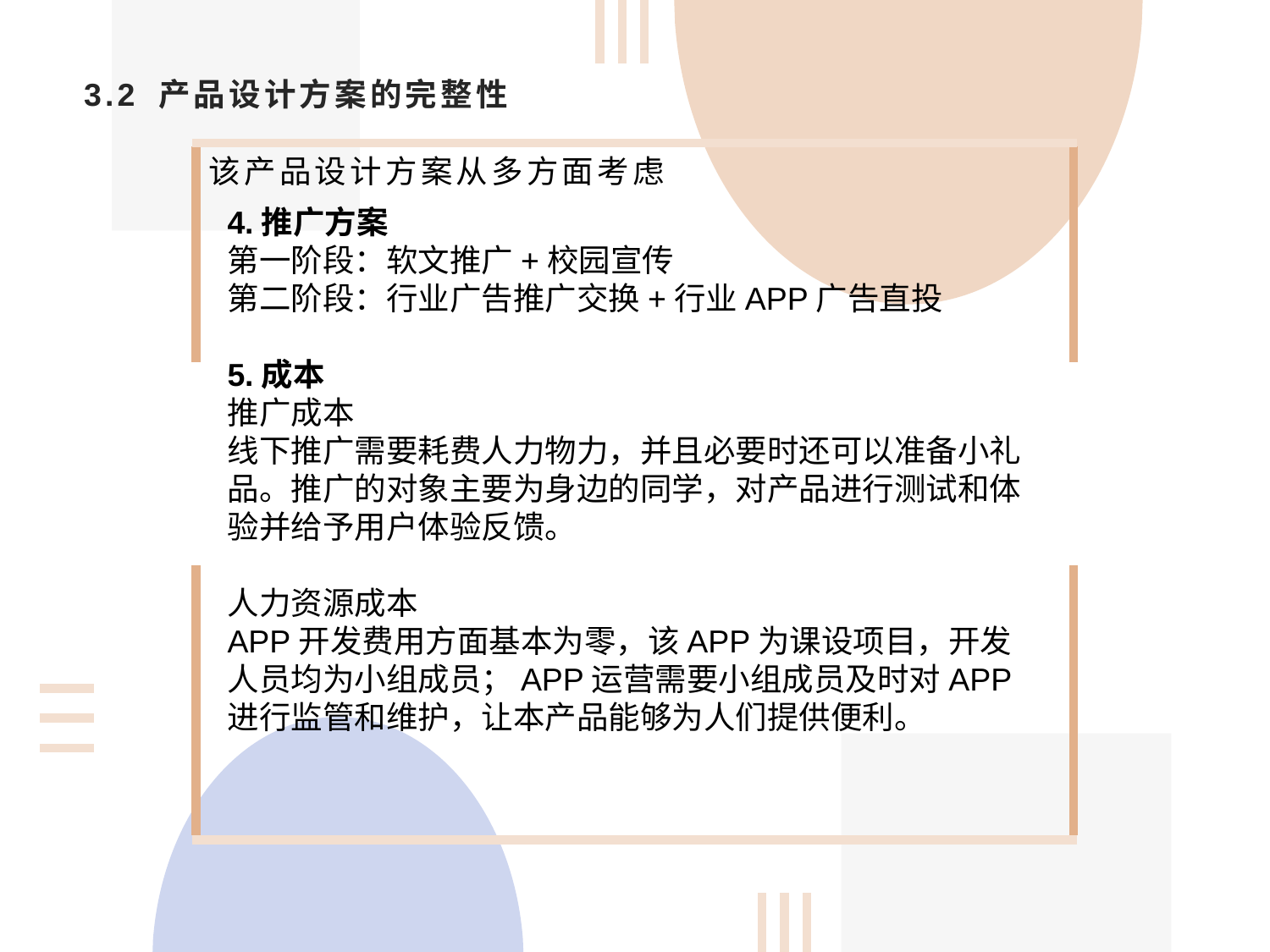

# 3.2 产品设计方案的完整性
该产品设计方案从多方面考虑

4.推广方案
第一阶段：软文推广+校园宣传
第二阶段：行业广告推广交换+行业APP广告直投

5.成本
推广成本
线下推广需要耗费人力物力，并且必要时还可以准备小礼品。推广的对象主要为身边的同学，对产品进行测试和体验并给予用户体验反馈。

人力资源成本
APP开发费用方面基本为零，该APP为课设项目，开发人员均为小组成员；APP运营需要小组成员及时对APP进行监管和维护，让本产品能够为人们提供便利。